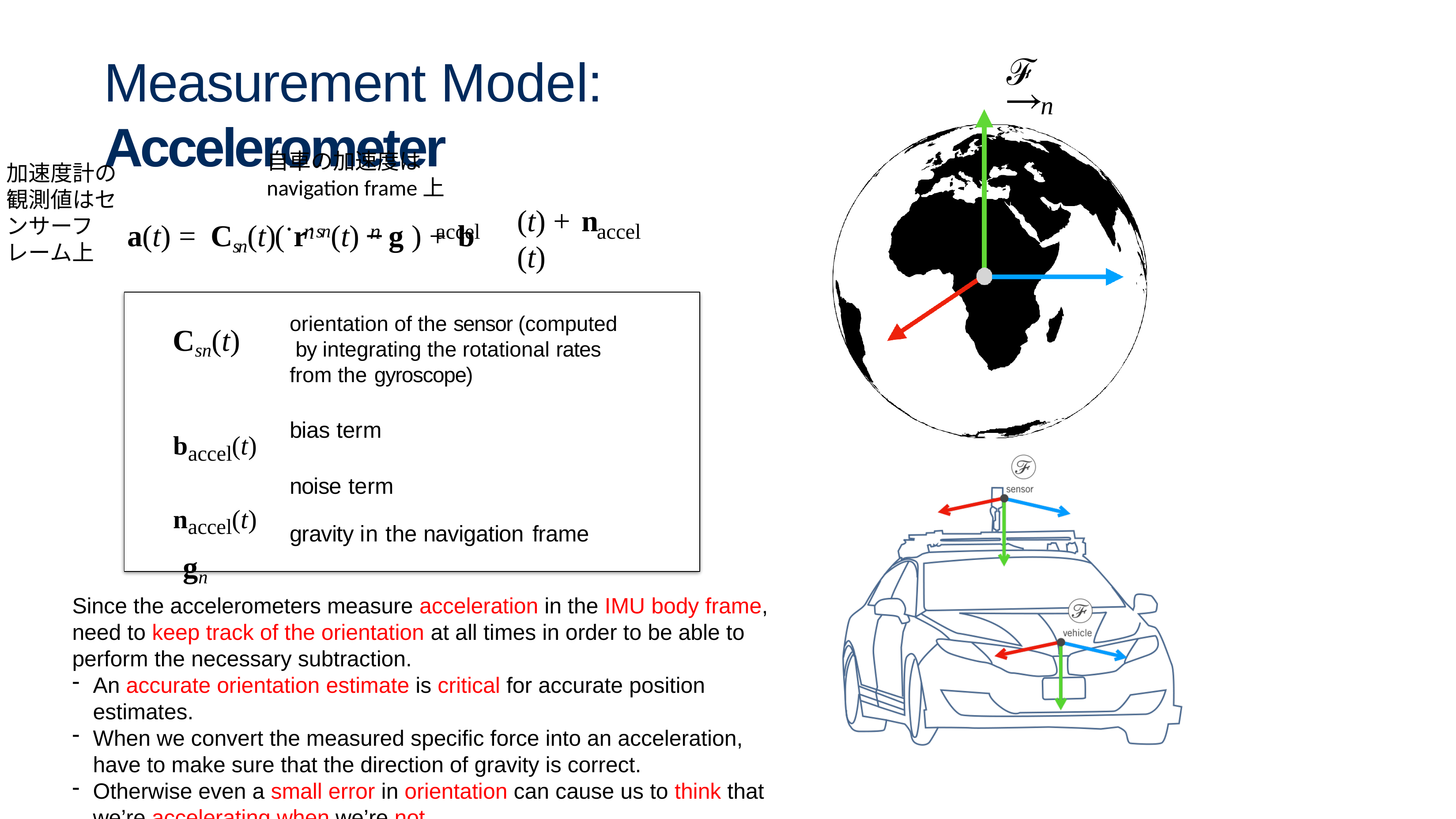

# Measurement Model: Accelerometer
ℱ
n

自車の加速度はnavigation frame上
加速度計の観測値はセンサーフレーム上
a(t) = Csn(t)(·r·sn(t) − g ) + b
(t) + n	(t)
n	n	accel
accel

orientation of the sensor (computed  by integrating the rotational rates  from the gyroscope)
Csn(t)
baccel(t)
naccel(t)  gn
bias term

noise term
gravity in the navigation frame
Since the accelerometers measure acceleration in the IMU body frame, need to keep track of the orientation at all times in order to be able to perform the necessary subtraction.
An accurate orientation estimate is critical for accurate position estimates.
When we convert the measured specific force into an acceleration, have to make sure that the direction of gravity is correct.
Otherwise even a small error in orientation can cause us to think that we’re accelerating when we’re not.